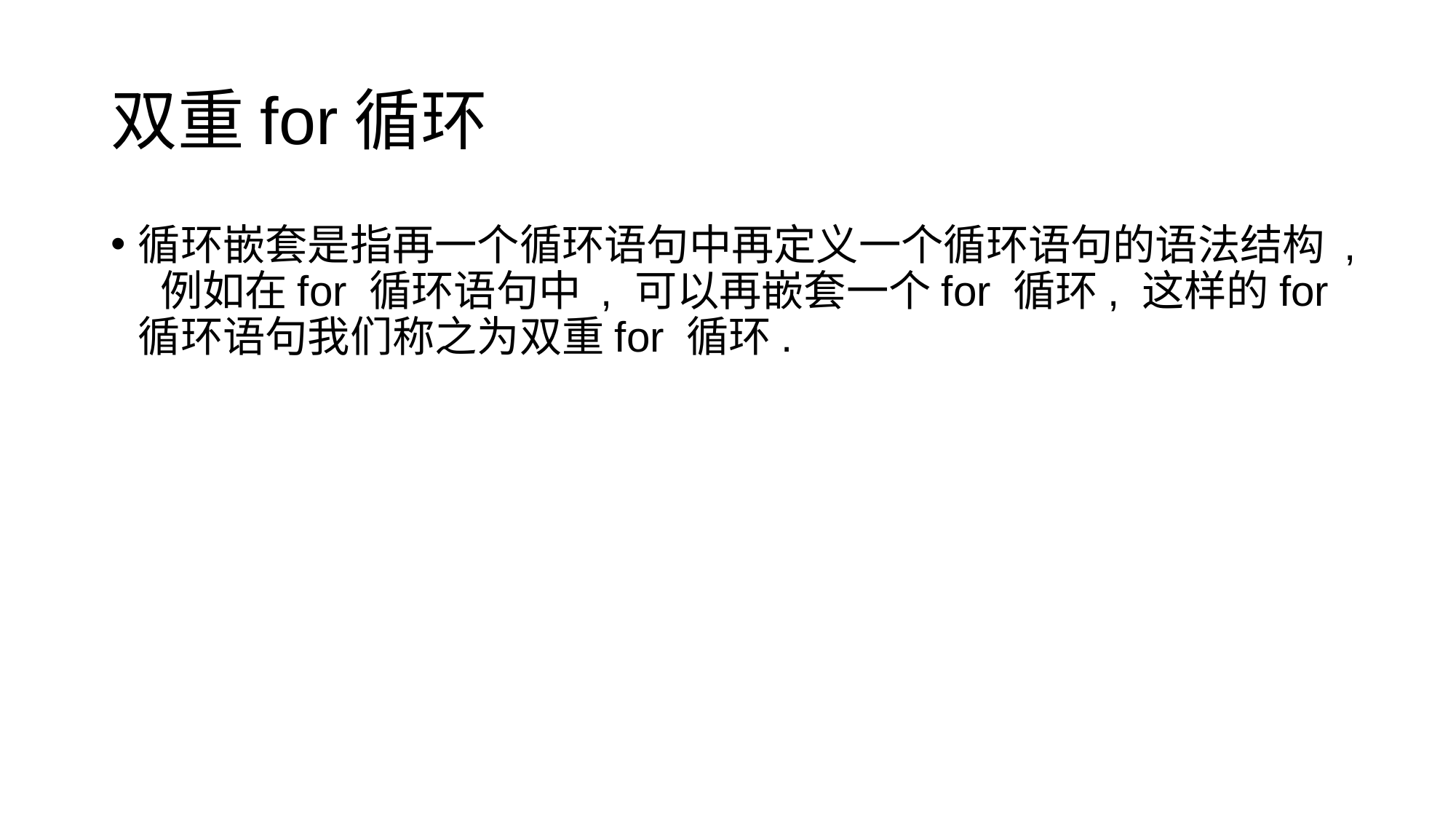

# 双重for循环
循环嵌套是指再一个循环语句中再定义一个循环语句的语法结构 , 例如在for 循环语句中 , 可以再嵌套一个for 循环, 这样的for 循环语句我们称之为双重for 循环.